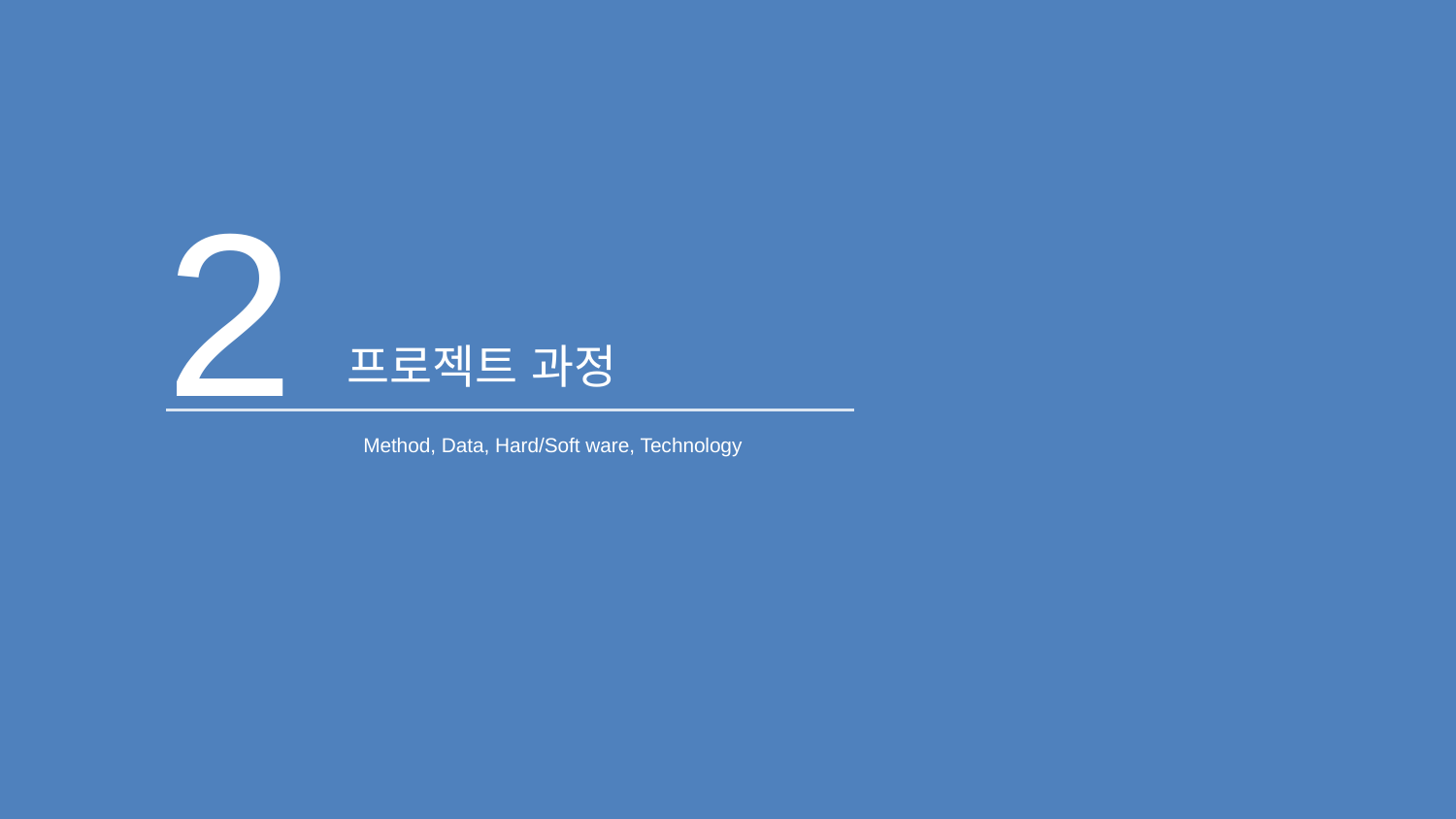

2
프로젝트 과정
Method, Data, Hard/Soft ware, Technology